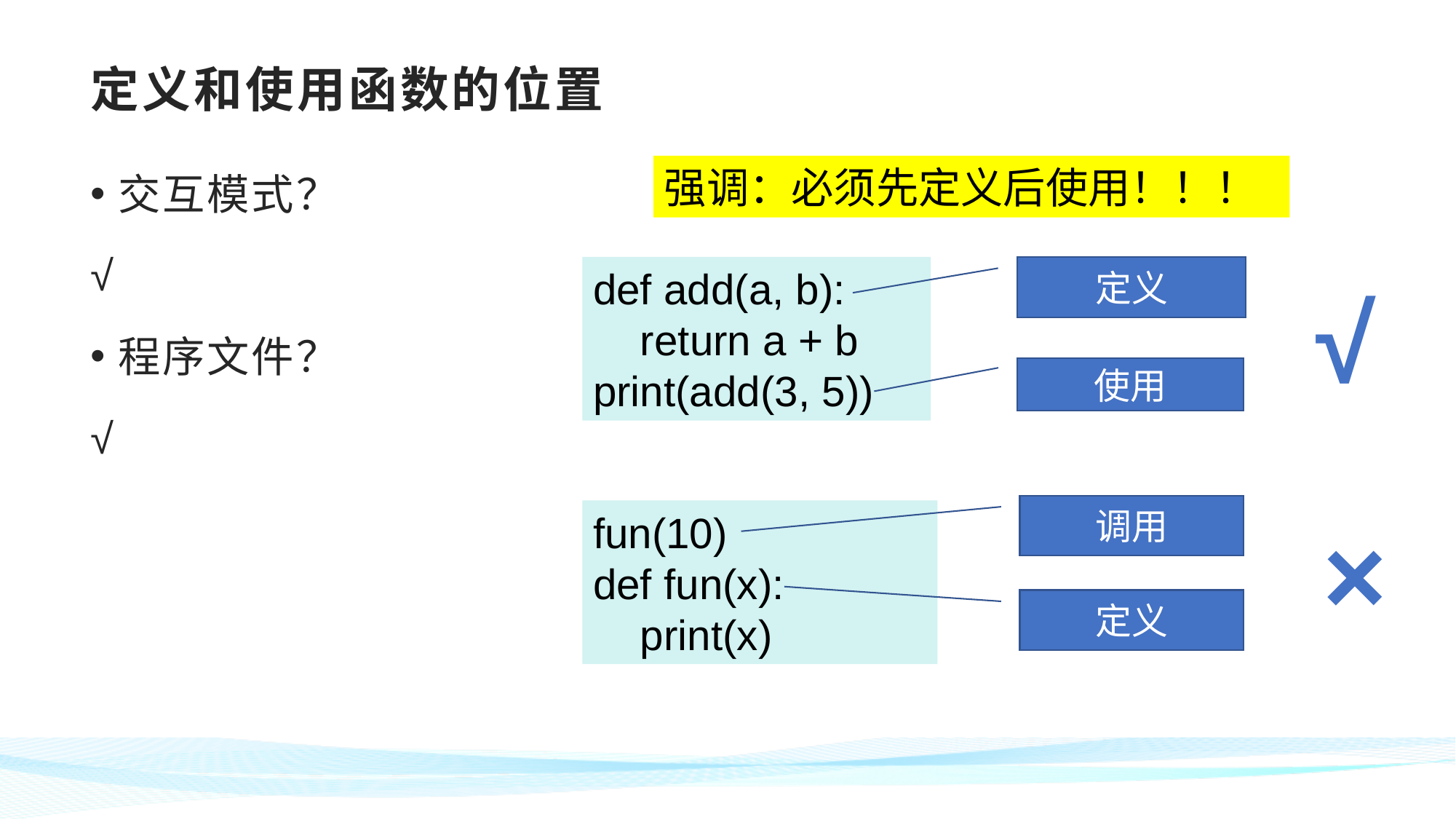

# 定义和使用函数的位置
交互模式？
√
程序文件？
√
强调：必须先定义后使用！！！
def add(a, b):
    return a + b
print(add(3, 5))
定义
使用
√
调用
定义
fun(10)
def fun(x):
    print(x)
×